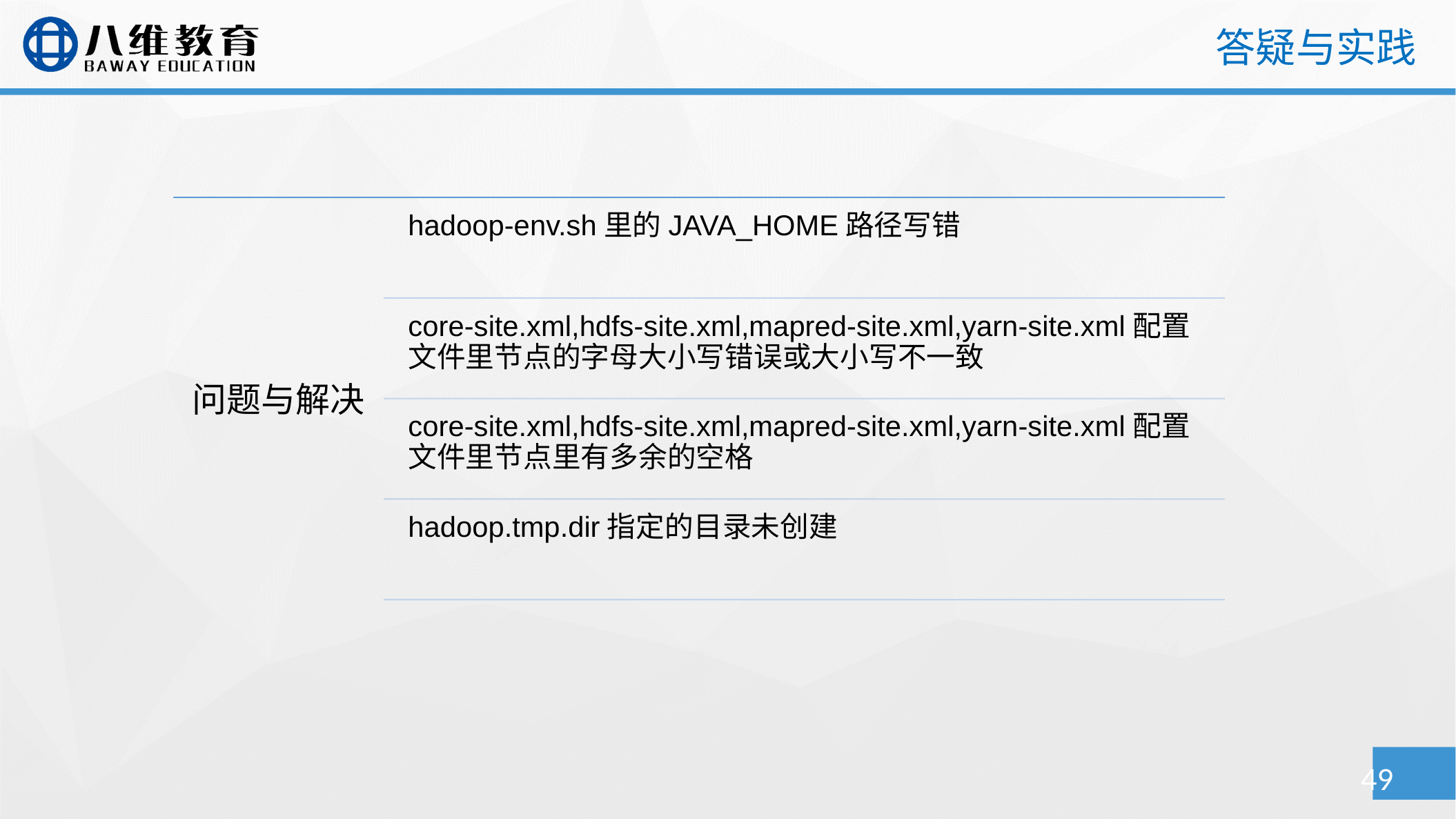

答疑与实践
问题与解决
hadoop-env.sh里的JAVA_HOME路径写错
core-site.xml,hdfs-site.xml,mapred-site.xml,yarn-site.xml配置文件里节点的字母大小写错误或大小写不一致
core-site.xml,hdfs-site.xml,mapred-site.xml,yarn-site.xml配置文件里节点里有多余的空格
hadoop.tmp.dir指定的目录未创建